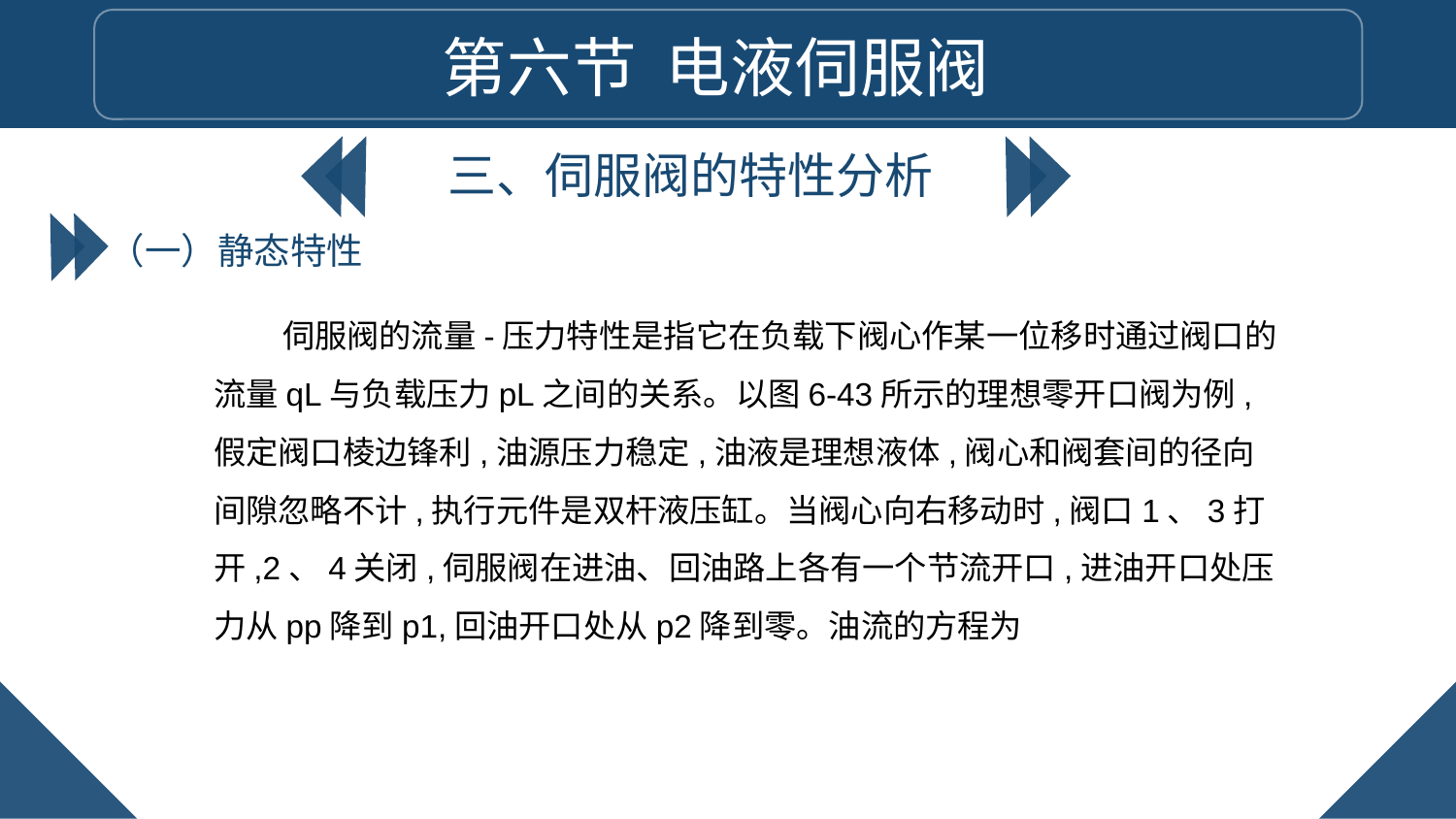

第六节  电液伺服阀
三、伺服阀的特性分析

（一）静态特性

伺服阀的流量-压力特性是指它在负载下阀心作某一位移时通过阀口的流量qL与负载压力pL之间的关系。以图6-43所示的理想零开口阀为例,假定阀口棱边锋利,油源压力稳定,油液是理想液体,阀心和阀套间的径向间隙忽略不计,执行元件是双杆液压缸。当阀心向右移动时,阀口1、3打开,2、4关闭,伺服阀在进油、回油路上各有一个节流开口,进油开口处压力从pp降到p1,回油开口处从p2降到零。油流的方程为